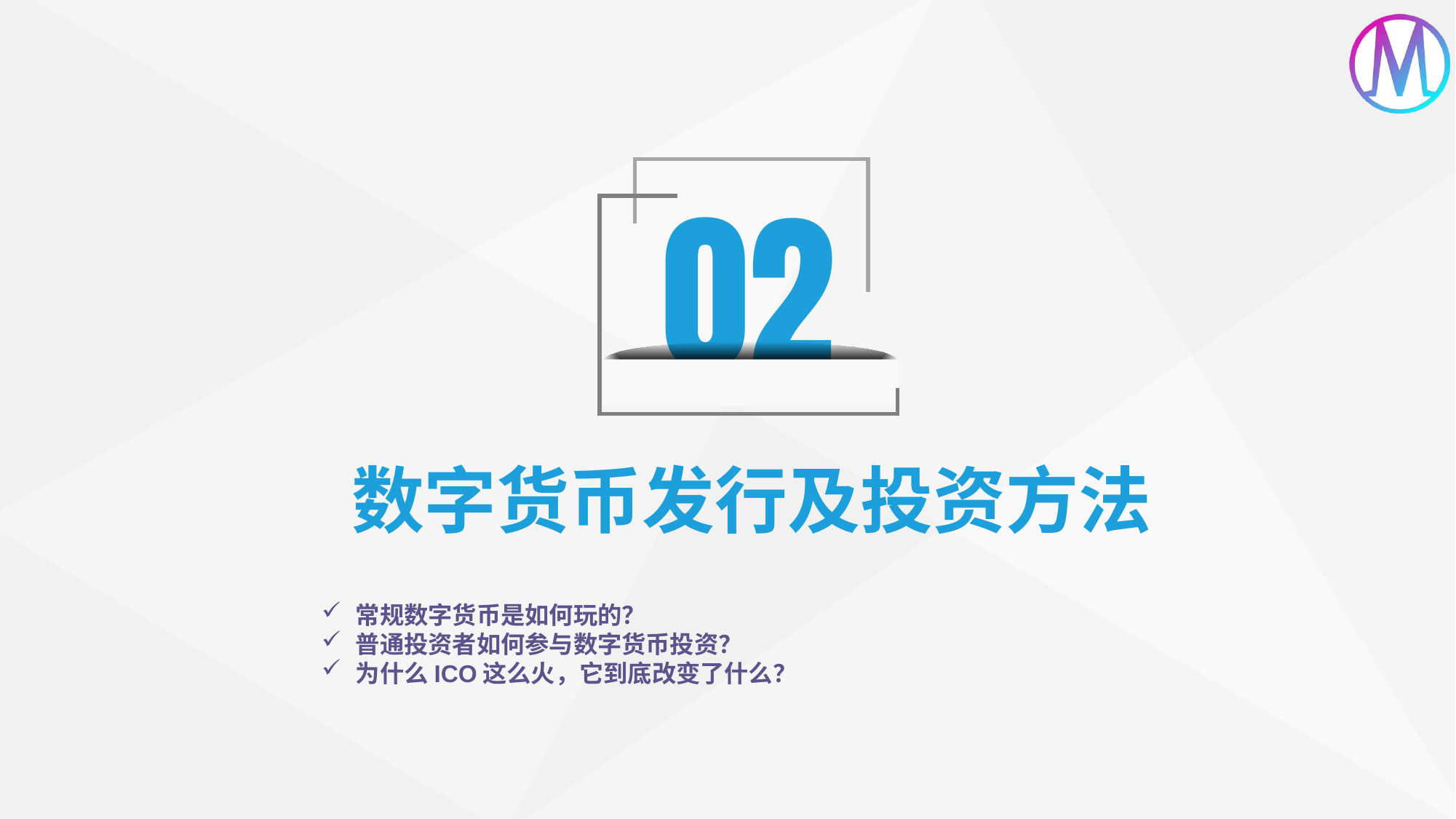

02

数字货币发行及投资方法

常规数字货币是如何玩的？
普通投资者如何参与数字货币投资？
为什么ICO这么火，它到底改变了什么？